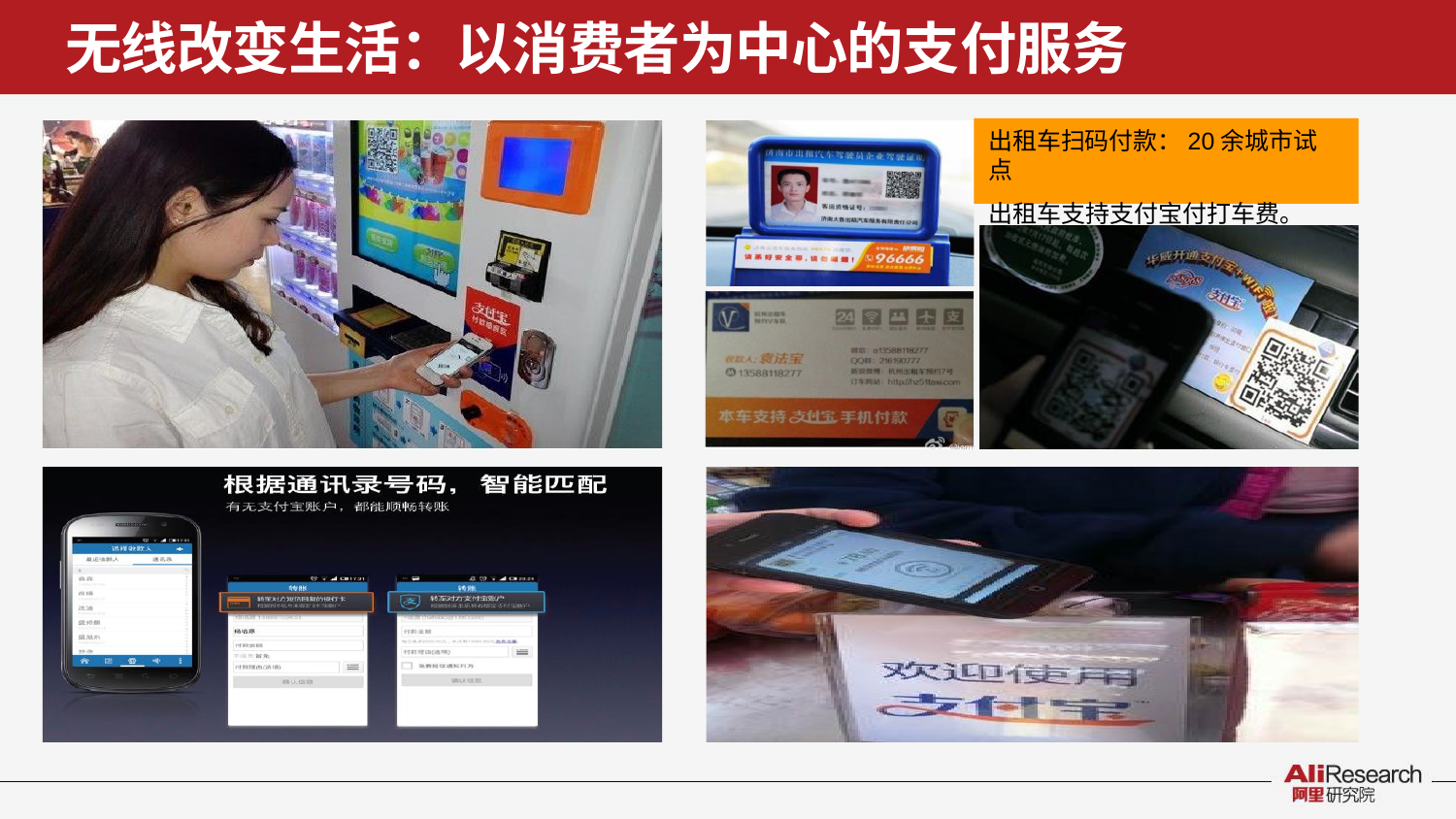

# 无线改变生活：以消费者为中心的支付服务

出租车扫码付款：20余城市试点
出租车支持支付宝付打车费。